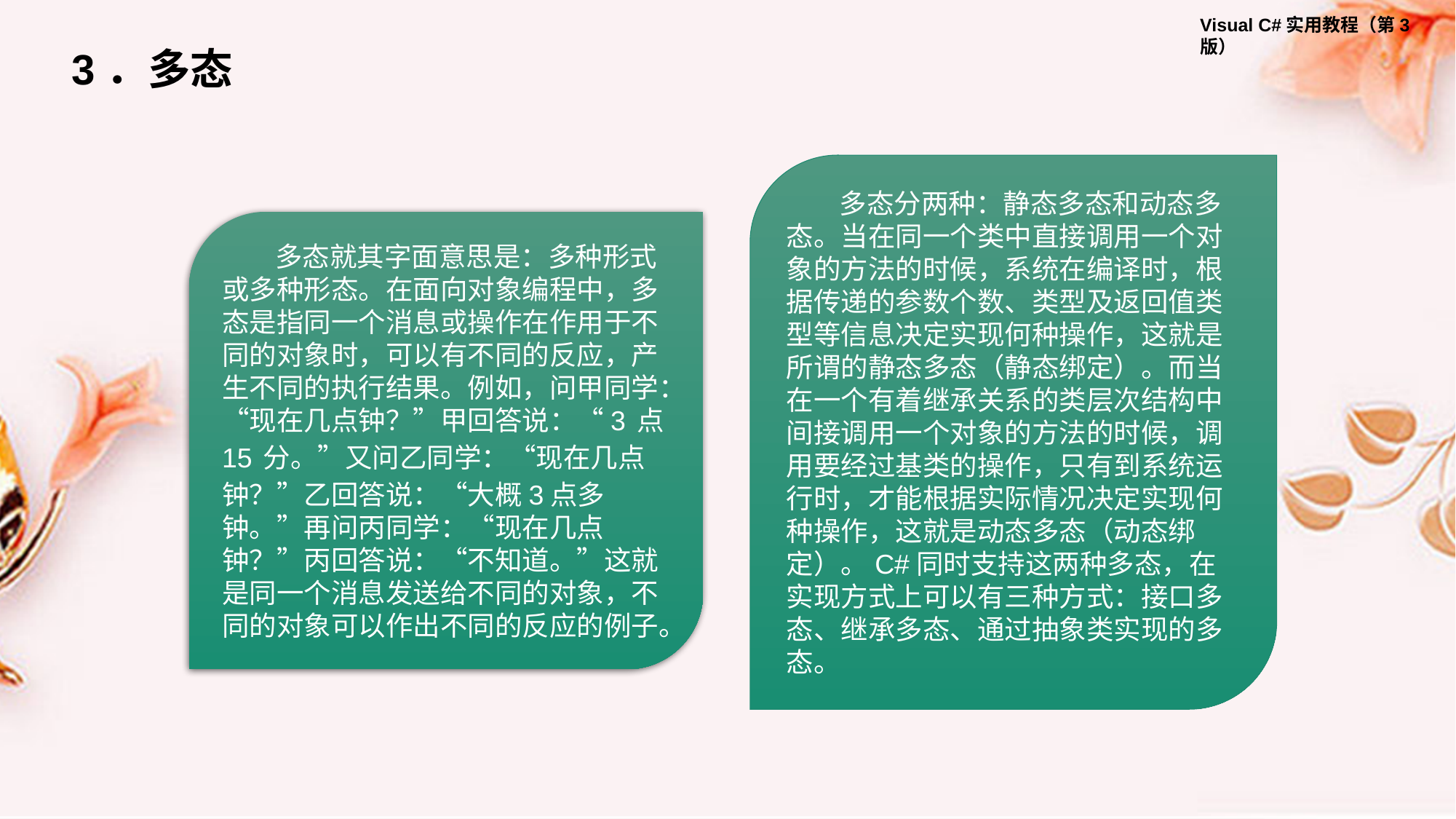

3．多态
多态分两种：静态多态和动态多态。当在同一个类中直接调用一个对象的方法的时候，系统在编译时，根据传递的参数个数、类型及返回值类型等信息决定实现何种操作，这就是所谓的静态多态（静态绑定）。而当在一个有着继承关系的类层次结构中间接调用一个对象的方法的时候，调用要经过基类的操作，只有到系统运行时，才能根据实际情况决定实现何种操作，这就是动态多态（动态绑定）。C#同时支持这两种多态，在实现方式上可以有三种方式：接口多态、继承多态、通过抽象类实现的多态。
多态就其字面意思是：多种形式或多种形态。在面向对象编程中，多态是指同一个消息或操作在作用于不同的对象时，可以有不同的反应，产生不同的执行结果。例如，问甲同学：“现在几点钟？”甲回答说：“3 点 15 分。”又问乙同学：“现在几点钟？”乙回答说：“大概3点多钟。”再问丙同学：“现在几点钟？”丙回答说：“不知道。”这就是同一个消息发送给不同的对象，不同的对象可以作出不同的反应的例子。